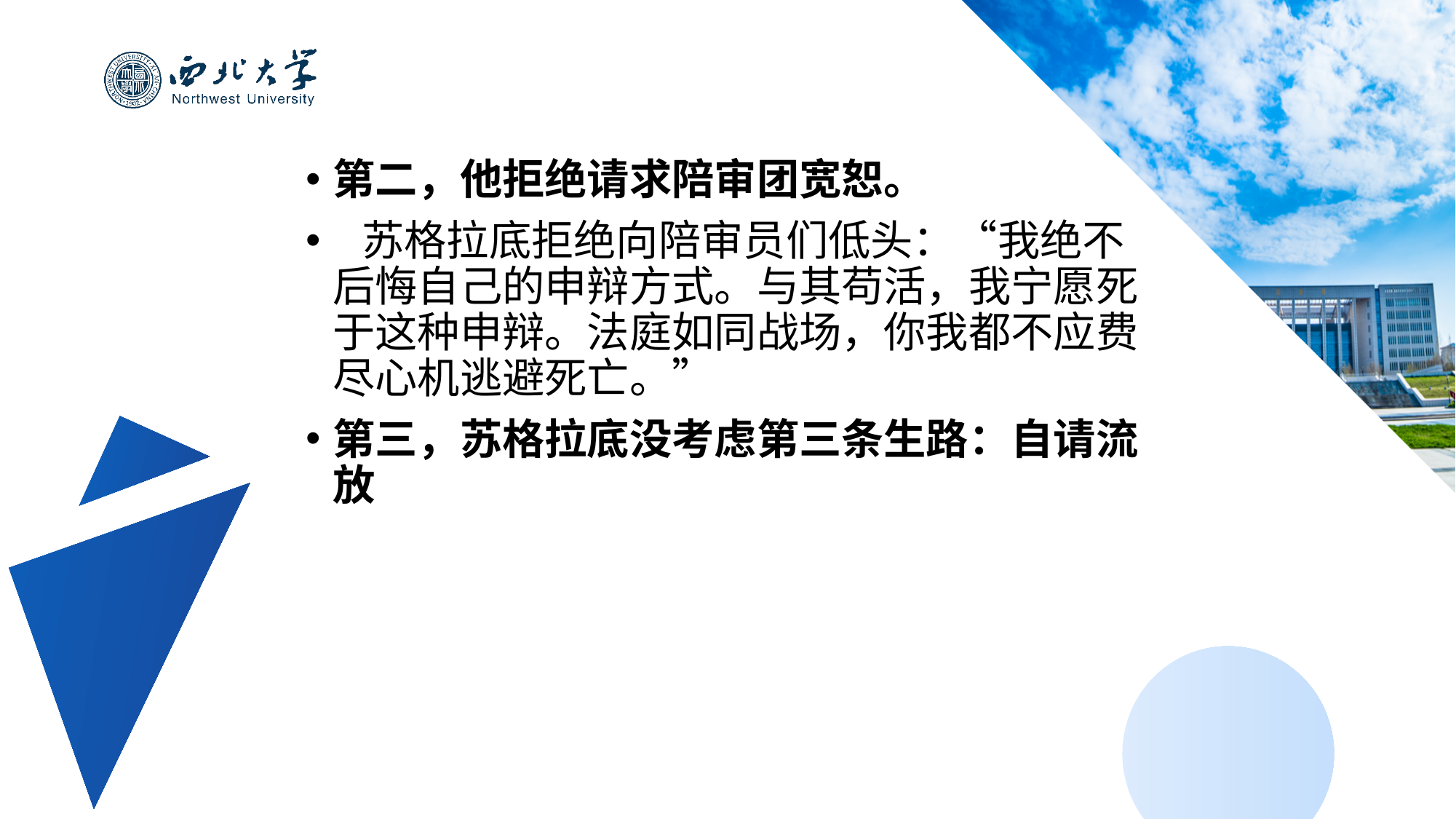

第二，他拒绝请求陪审团宽恕。
  苏格拉底拒绝向陪审员们低头：“我绝不后悔自己的申辩方式。与其苟活，我宁愿死于这种申辩。法庭如同战场，你我都不应费尽心机逃避死亡。”
第三，苏格拉底没考虑第三条生路：自请流放